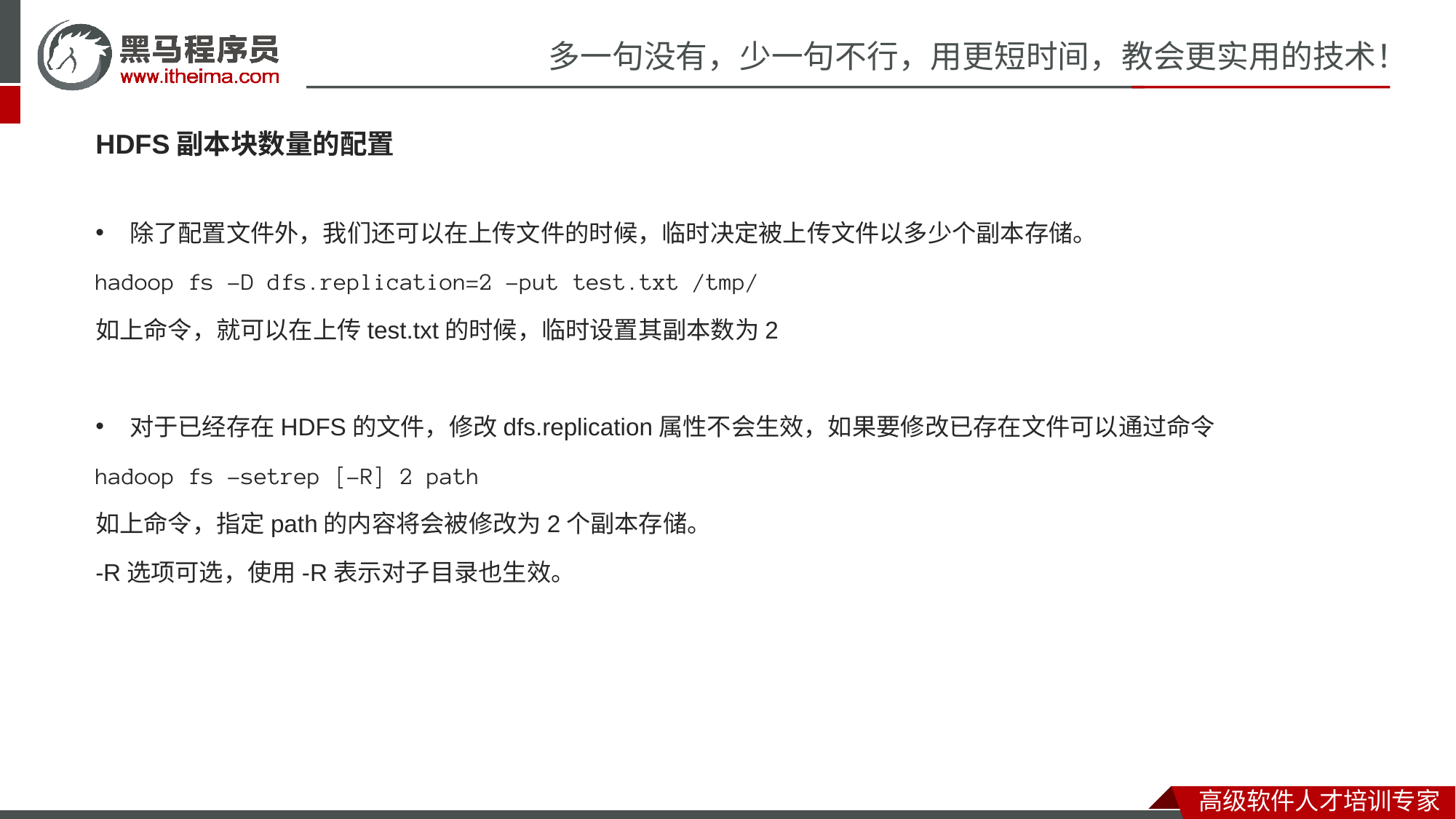

HDFS副本块数量的配置
除了配置文件外，我们还可以在上传文件的时候，临时决定被上传文件以多少个副本存储。
hadoop fs -D dfs.replication=2 -put test.txt /tmp/
如上命令，就可以在上传test.txt的时候，临时设置其副本数为2

对于已经存在HDFS的文件，修改dfs.replication属性不会生效，如果要修改已存在文件可以通过命令
hadoop fs -setrep [-R] 2 path
如上命令，指定path的内容将会被修改为2个副本存储。
-R选项可选，使用-R表示对子目录也生效。